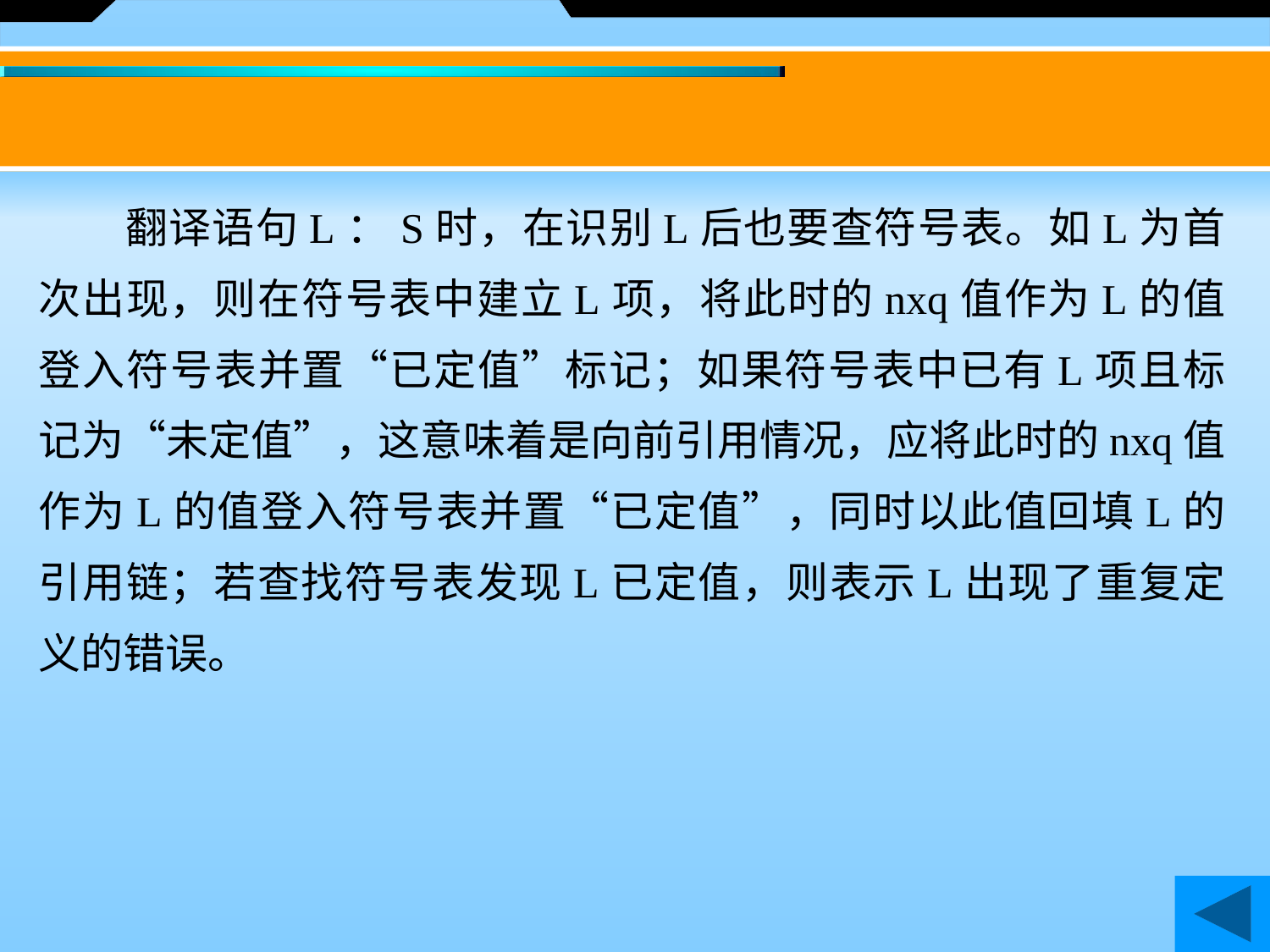

翻译语句L：S时，在识别L后也要查符号表。如L为首次出现，则在符号表中建立L项，将此时的nxq值作为L的值登入符号表并置“已定值”标记；如果符号表中已有L项且标记为“未定值”，这意味着是向前引用情况，应将此时的nxq值作为L的值登入符号表并置“已定值”，同时以此值回填L的引用链；若查找符号表发现L已定值，则表示L出现了重复定义的错误。